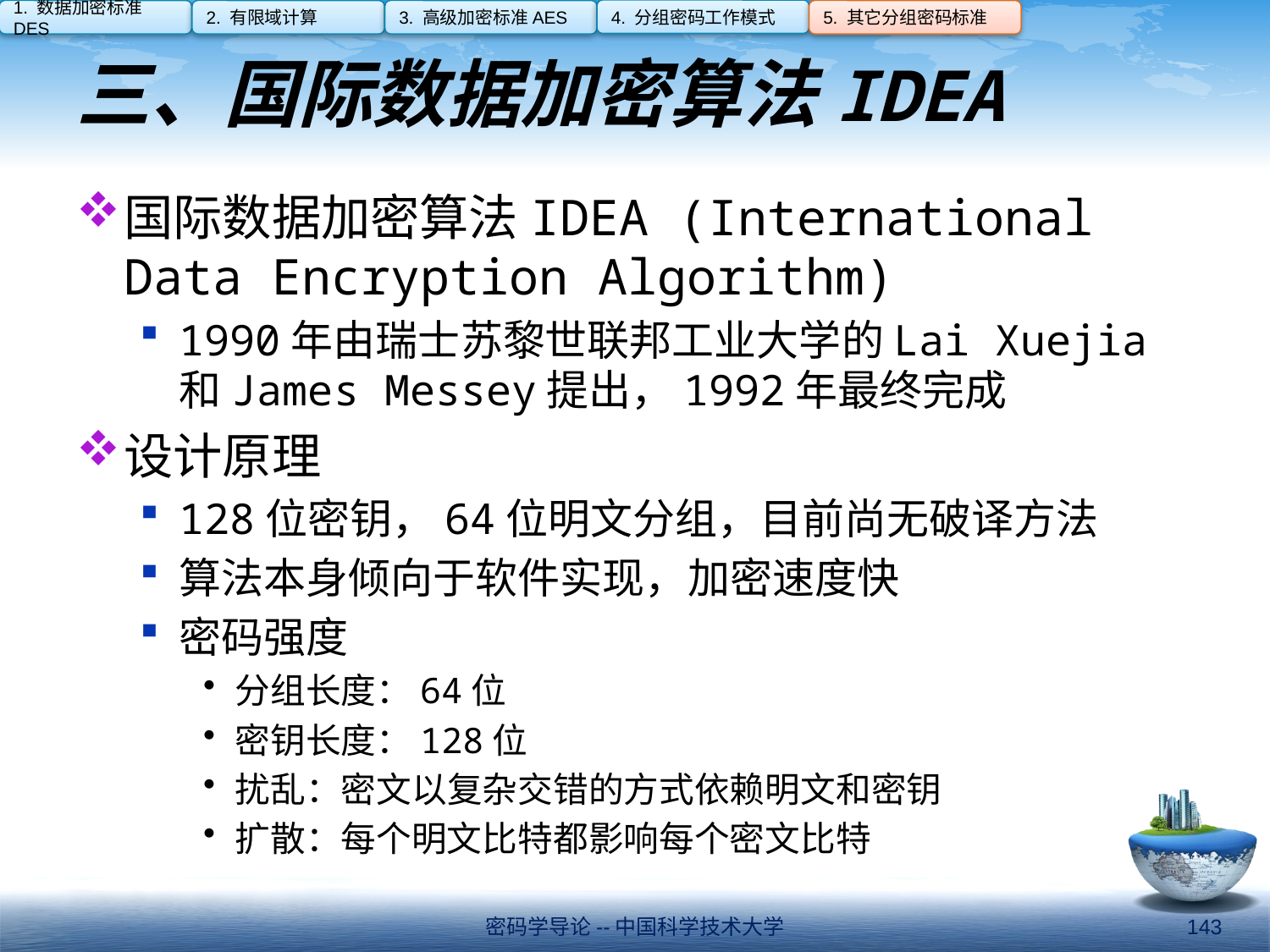

4. 分组密码工作模式
1. 数据加密标准DES
2. 有限域计算
3. 高级加密标准AES
5. 其它分组密码标准
# 三、国际数据加密算法IDEA
国际数据加密算法IDEA (International Data Encryption Algorithm)
1990年由瑞士苏黎世联邦工业大学的Lai Xuejia和James Messey提出，1992年最终完成
设计原理
128位密钥，64位明文分组，目前尚无破译方法
算法本身倾向于软件实现，加密速度快
密码强度
分组长度：64位
密钥长度：128位
扰乱：密文以复杂交错的方式依赖明文和密钥
扩散：每个明文比特都影响每个密文比特
密码学导论--中国科学技术大学
143